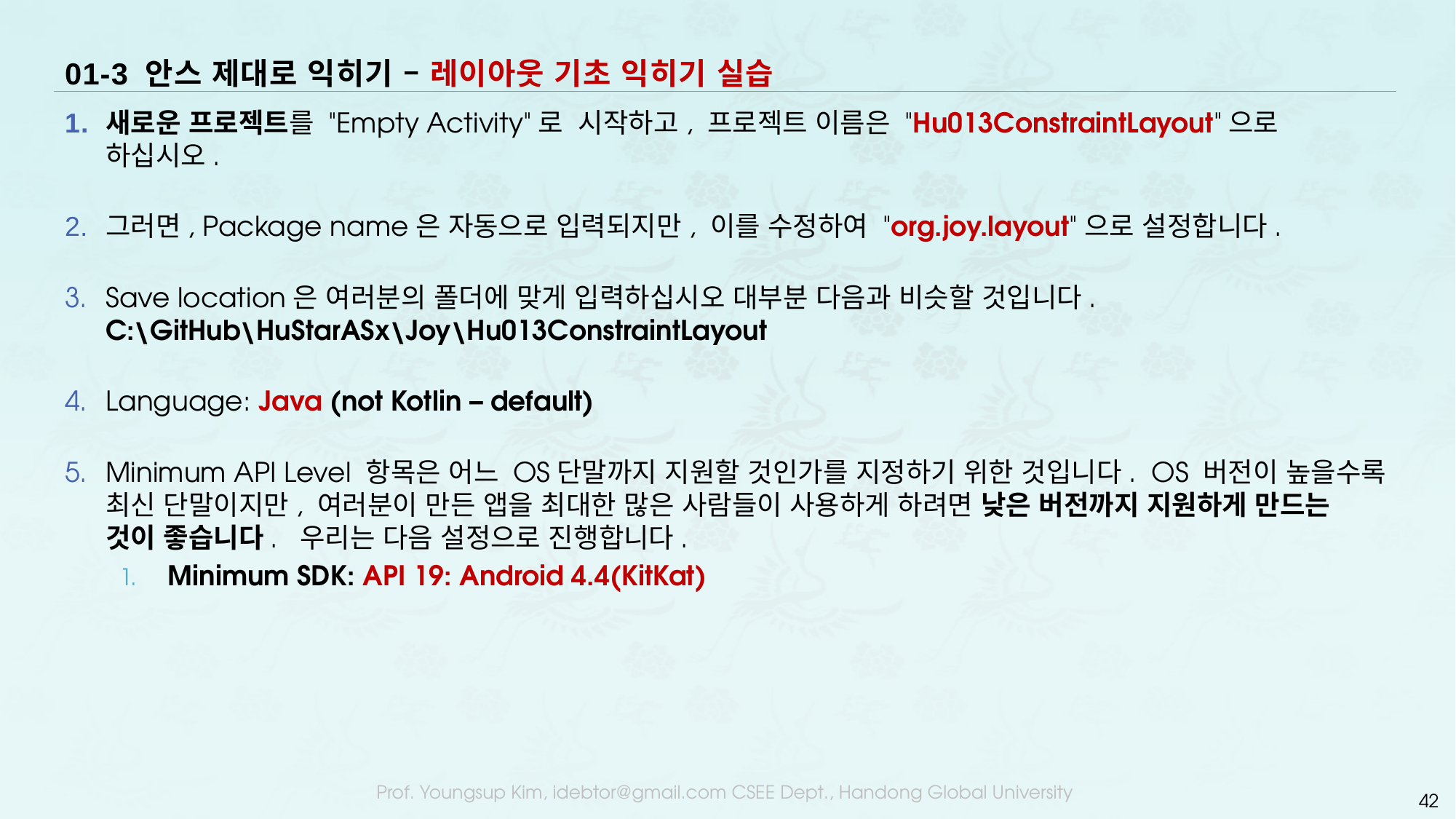

# 01-3 안스 제대로 익히기 – 레이아웃 기초 익히기 실습
새로운 프로젝트를 "Empty Activity"로  시작하고, 프로젝트 이름은 "Hu013ConstraintLayout"으로 하십시오.
그러면, Package name은 자동으로 입력되지만, 이를 수정하여 "org.joy.layout"으로 설정합니다.
Save location은 여러분의 폴더에 맞게 입력하십시오 대부분 다음과 비슷할 것입니다.
C:\GitHub\HuStarASx\Joy\Hu013ConstraintLayout
Language: Java (not Kotlin – default)
Minimum API Level 항목은 어느 OS단말까지 지원할 것인가를 지정하기 위한 것입니다.  OS 버전이 높을수록 최신 단말이지만, 여러분이 만든 앱을 최대한 많은 사람들이 사용하게 하려면 낮은 버전까지 지원하게 만드는 것이 좋습니다.  우리는 다음 설정으로 진행합니다.
 Minimum SDK: API 19: Android 4.4(KitKat)

42